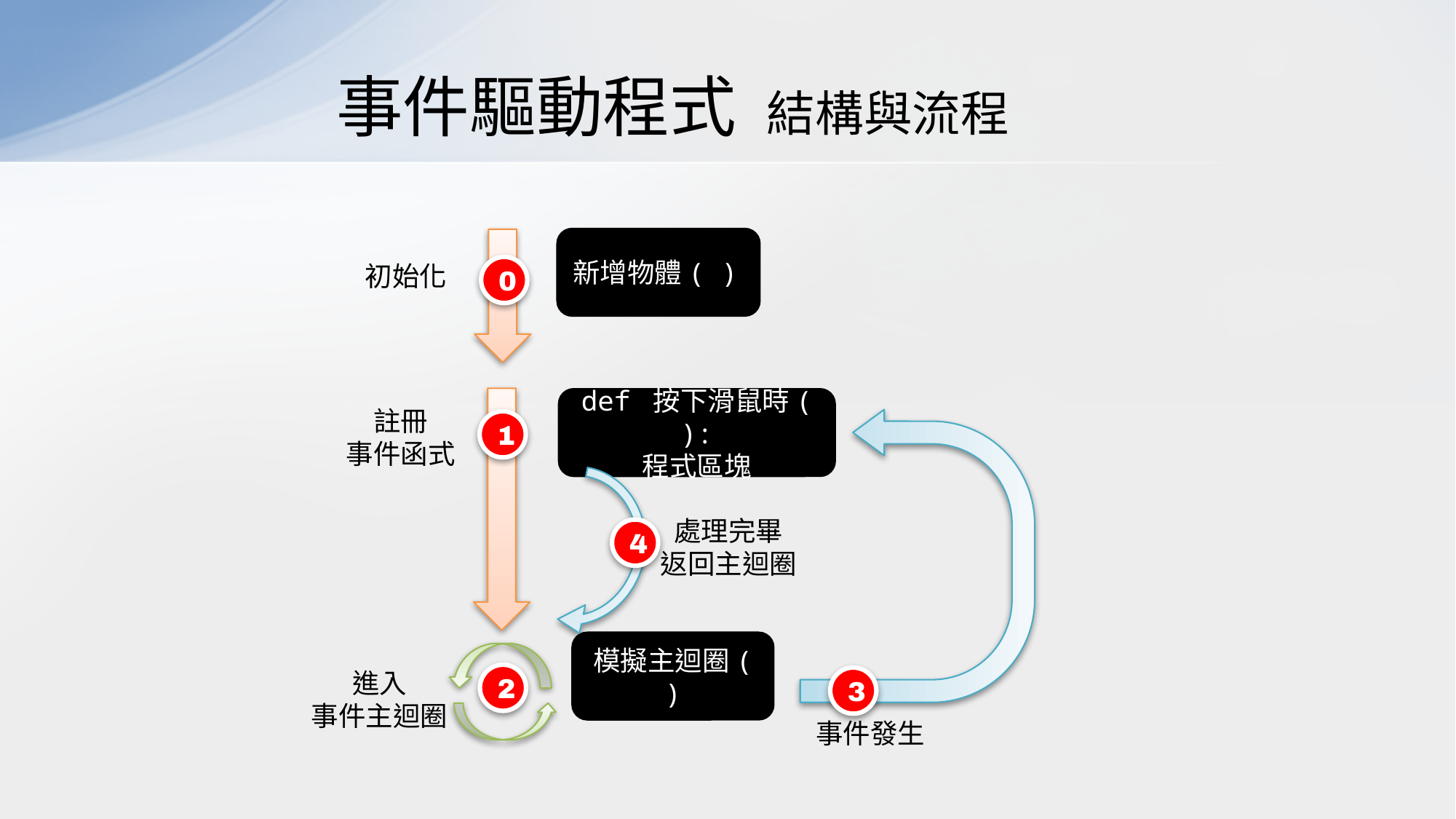

事件驅動程式  結構與流程

新增物體( )
初始化
0

def 按下滑鼠時( ):
程式區塊
註冊
事件函式
1

處理完畢
返回主迴圈
4
模擬主迴圈( )

進入
事件主迴圈
2
3
事件發生